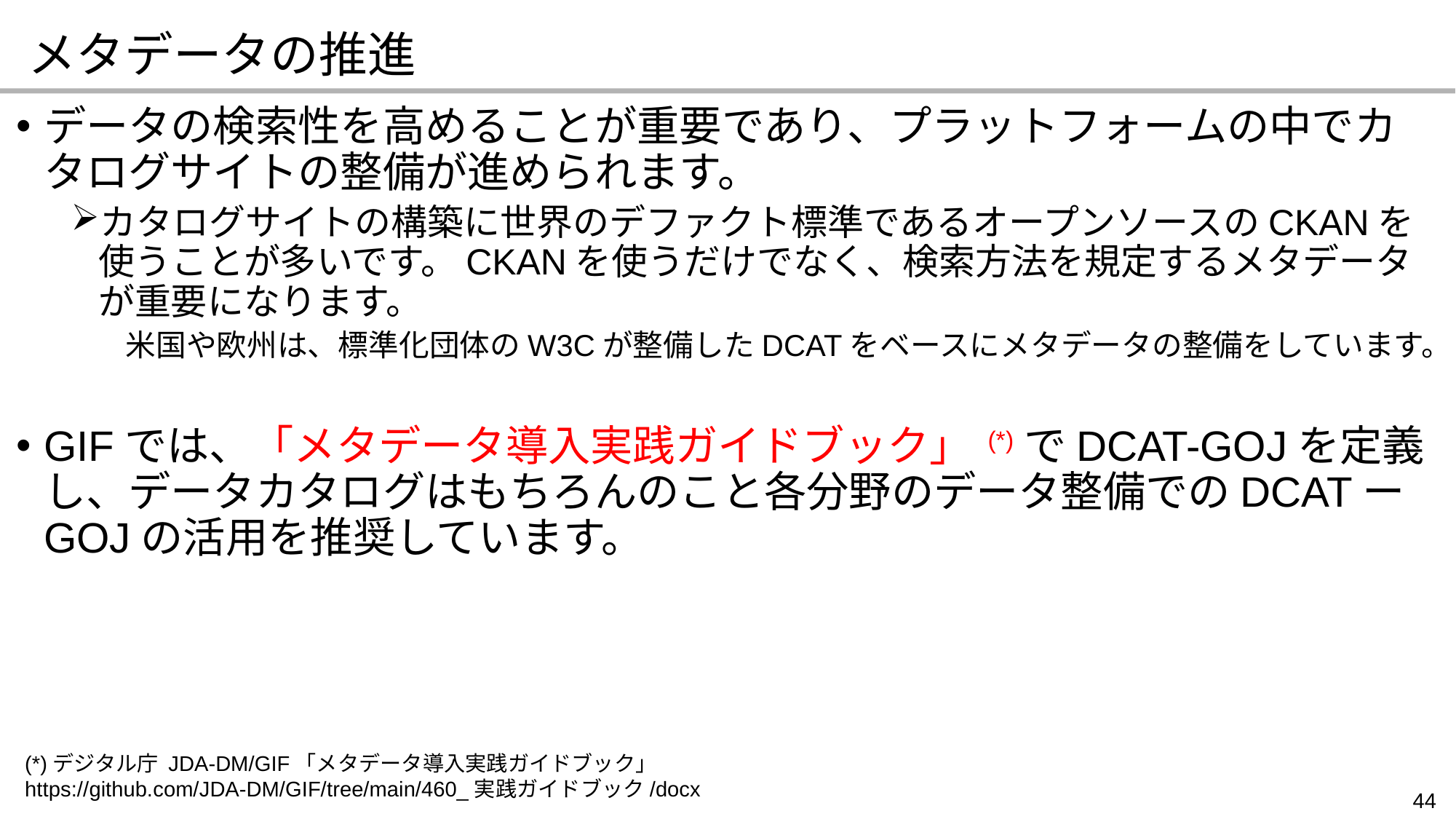

メタデータの推進
データの検索性を高めることが重要であり、プラットフォームの中でカタログサイトの整備が進められます。
カタログサイトの構築に世界のデファクト標準であるオープンソースのCKANを使うことが多いです。CKANを使うだけでなく、検索方法を規定するメタデータが重要になります。
米国や欧州は、標準化団体のW3Cが整備したDCATをベースにメタデータの整備をしています。

GIFでは、「メタデータ導入実践ガイドブック」 (*)でDCAT-GOJを定義し、データカタログはもちろんのこと各分野のデータ整備でのDCATーGOJの活用を推奨しています。
(*)デジタル庁 JDA-DM/GIF「メタデータ導入実践ガイドブック」
https://github.com/JDA-DM/GIF/tree/main/460_実践ガイドブック/docx
44